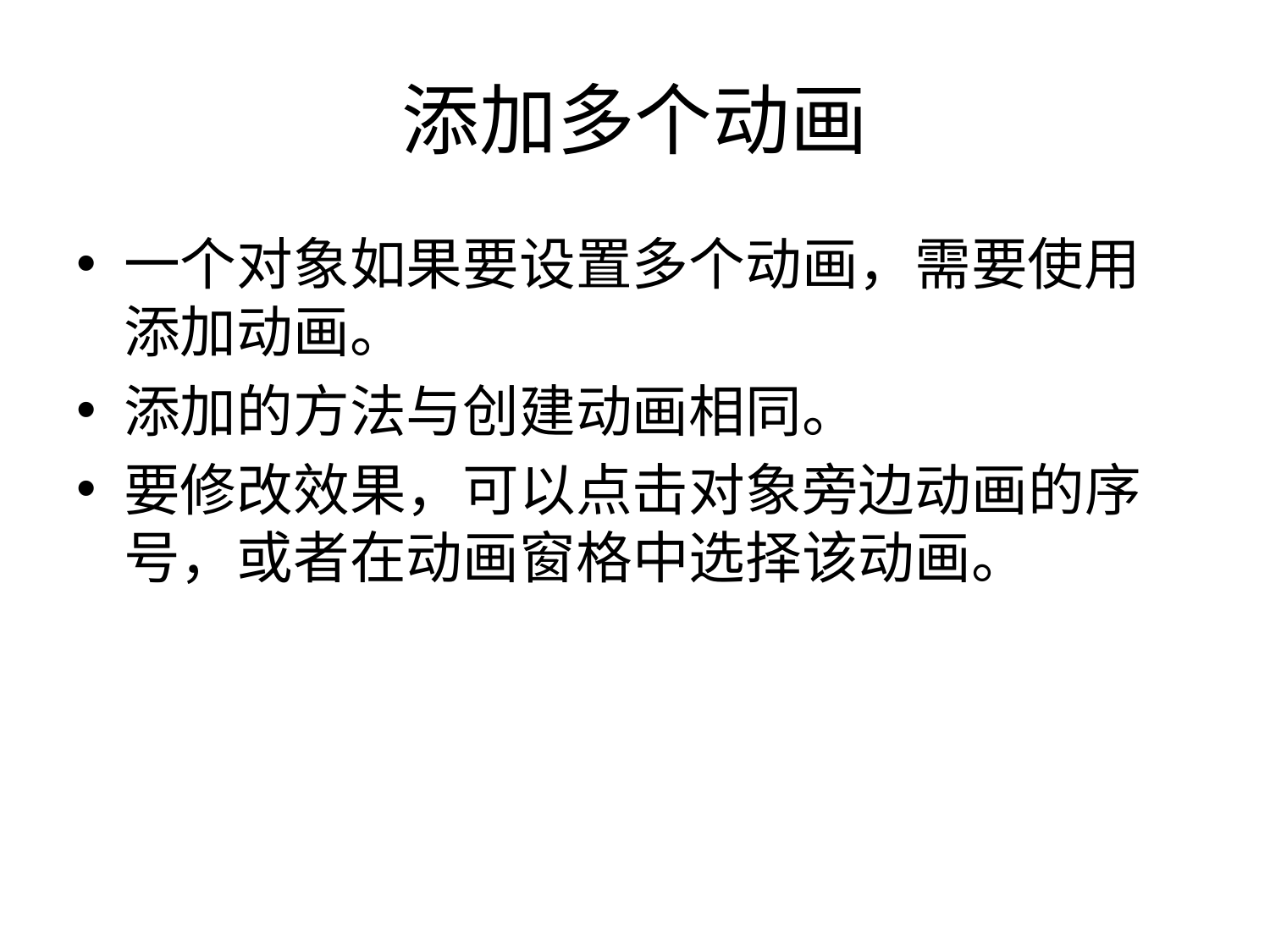

# 添加多个动画
一个对象如果要设置多个动画，需要使用添加动画。
添加的方法与创建动画相同。
要修改效果，可以点击对象旁边动画的序号，或者在动画窗格中选择该动画。